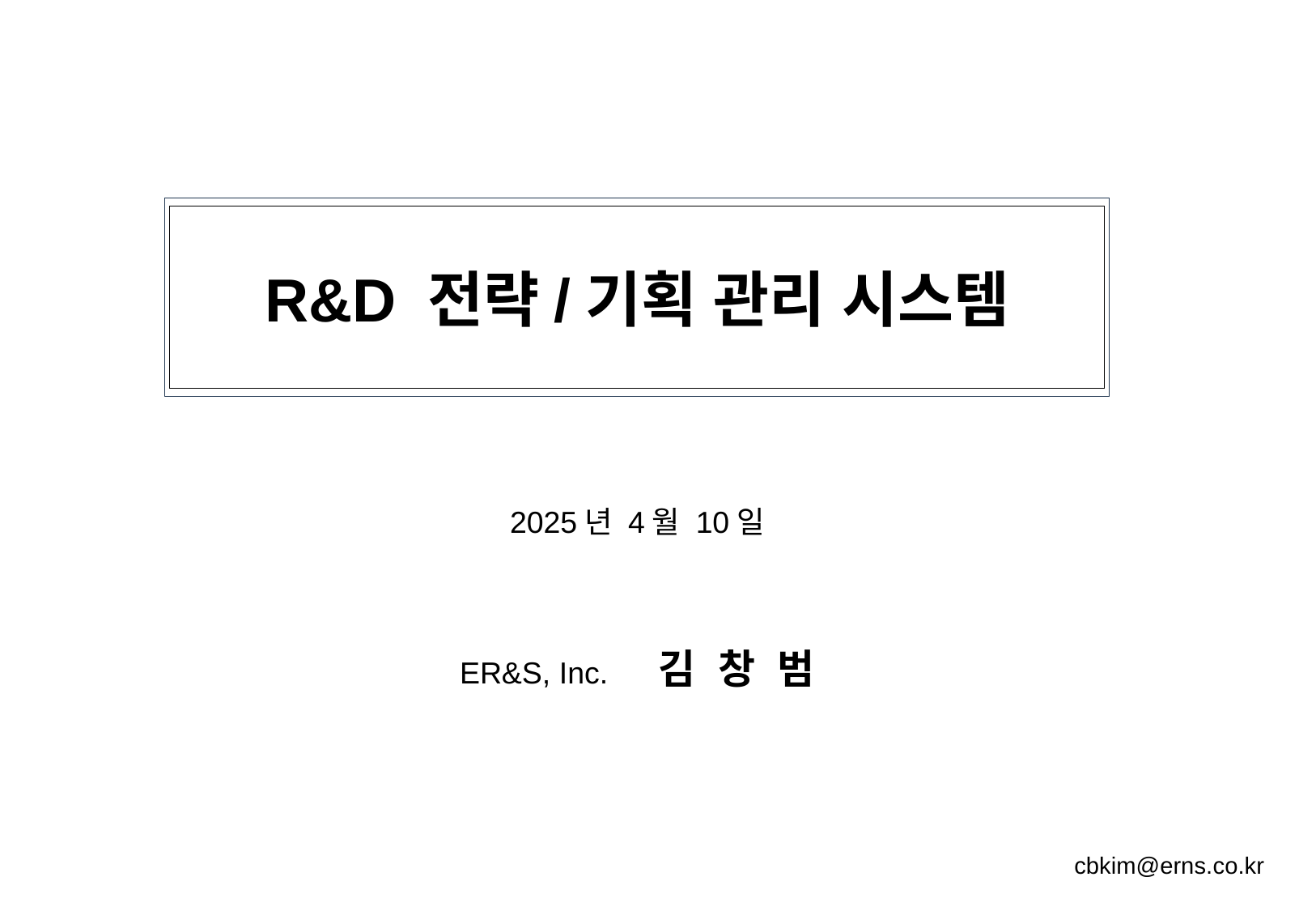

# R&D 전략/기획 관리 시스템
2025년 4월 10일
ER&S, Inc.     김  창  범
cbkim@erns.co.kr